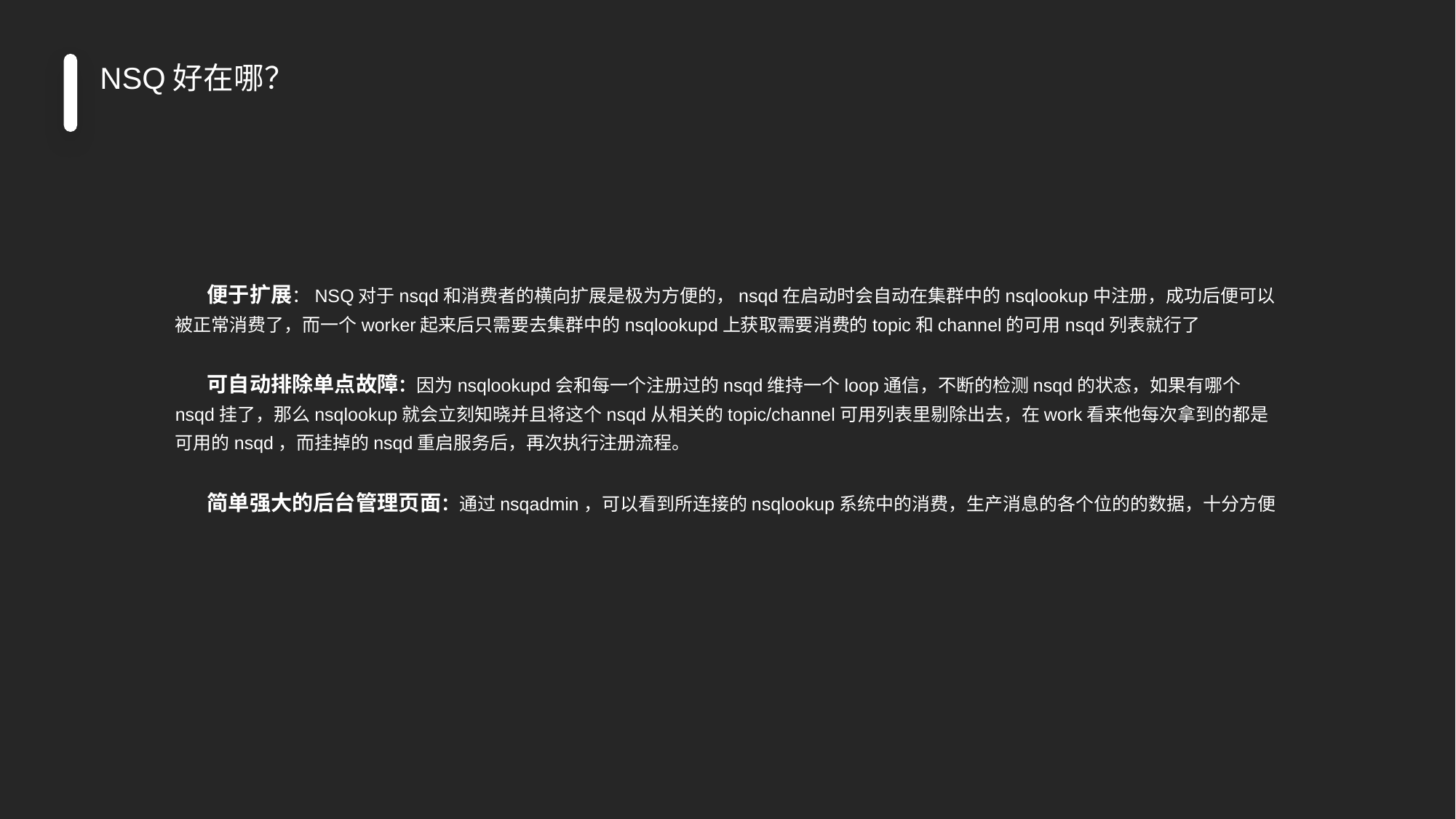

NSQ好在哪？
便于扩展：NSQ对于nsqd和消费者的横向扩展是极为方便的，nsqd在启动时会自动在集群中的nsqlookup中注册，成功后便可以被正常消费了，而一个worker起来后只需要去集群中的nsqlookupd上获取需要消费的topic和channel的可用nsqd列表就行了

可自动排除单点故障：因为nsqlookupd会和每一个注册过的nsqd维持一个loop通信，不断的检测nsqd的状态，如果有哪个nsqd挂了，那么nsqlookup就会立刻知晓并且将这个nsqd从相关的topic/channel可用列表里剔除出去，在work看来他每次拿到的都是可用的nsqd，而挂掉的nsqd重启服务后，再次执行注册流程。

简单强大的后台管理页面：通过nsqadmin，可以看到所连接的nsqlookup系统中的消费，生产消息的各个位的的数据，十分方便